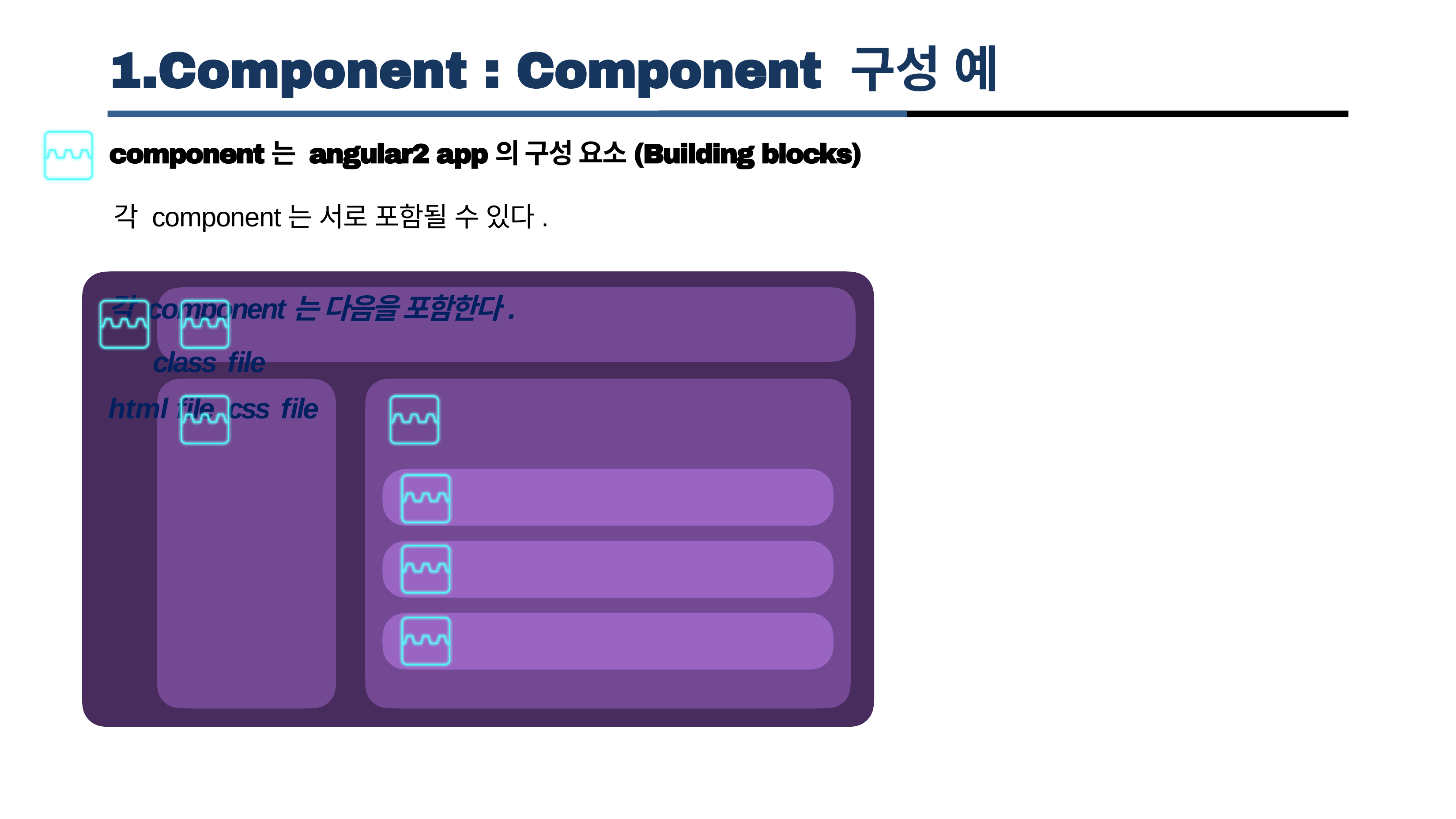

# 1.Component : Component 구성 예

component는 angular2 app의 구성 요소(Building blocks)

각 component는 서로 포함될 수 있다.

각 component는 다음을 포함한다.
       class ﬁle
html ﬁle  css ﬁle